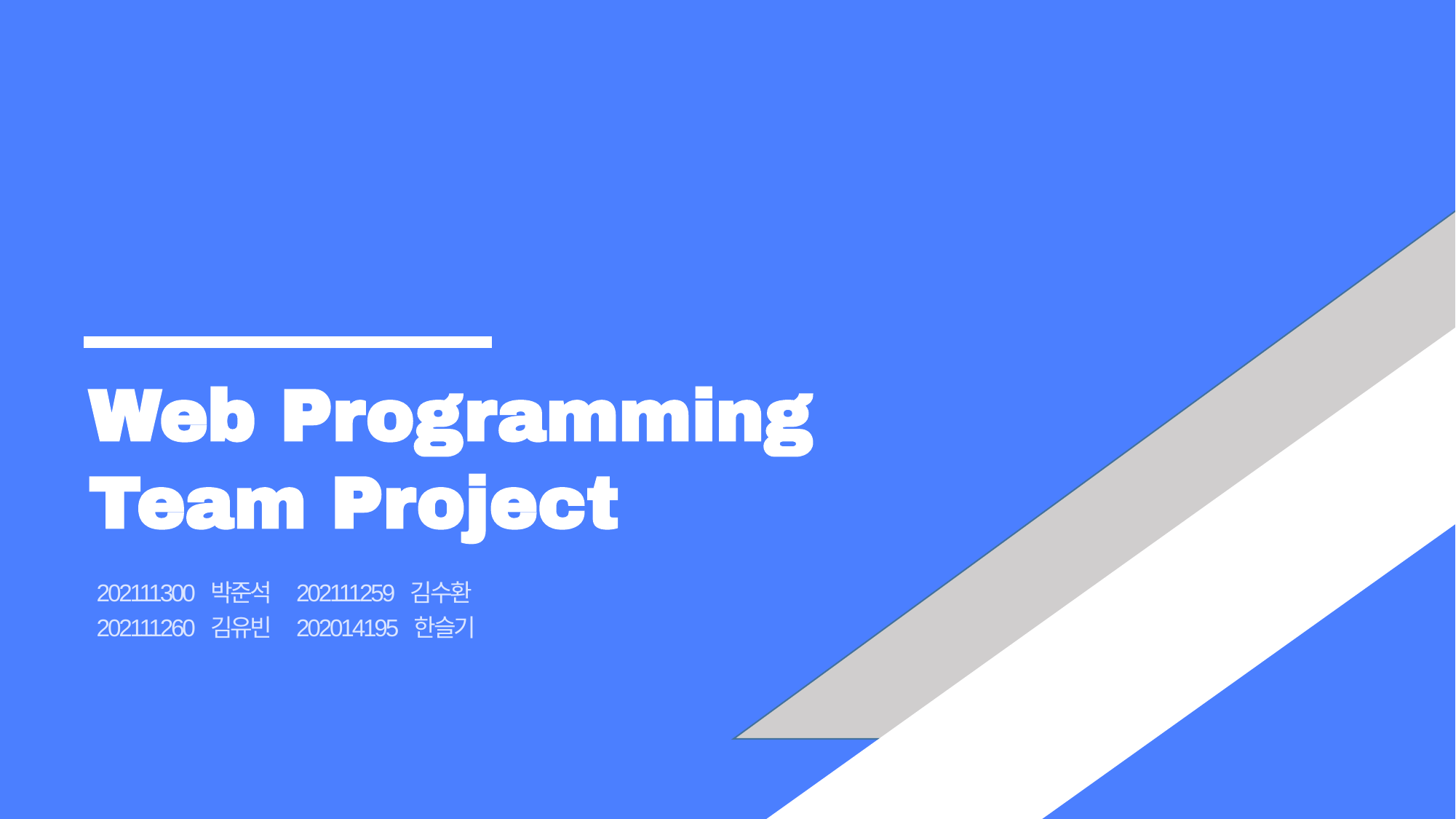

Web Programming
Team Project
202111300  박준석    202111259  김수환
202111260  김유빈    202014195  한슬기